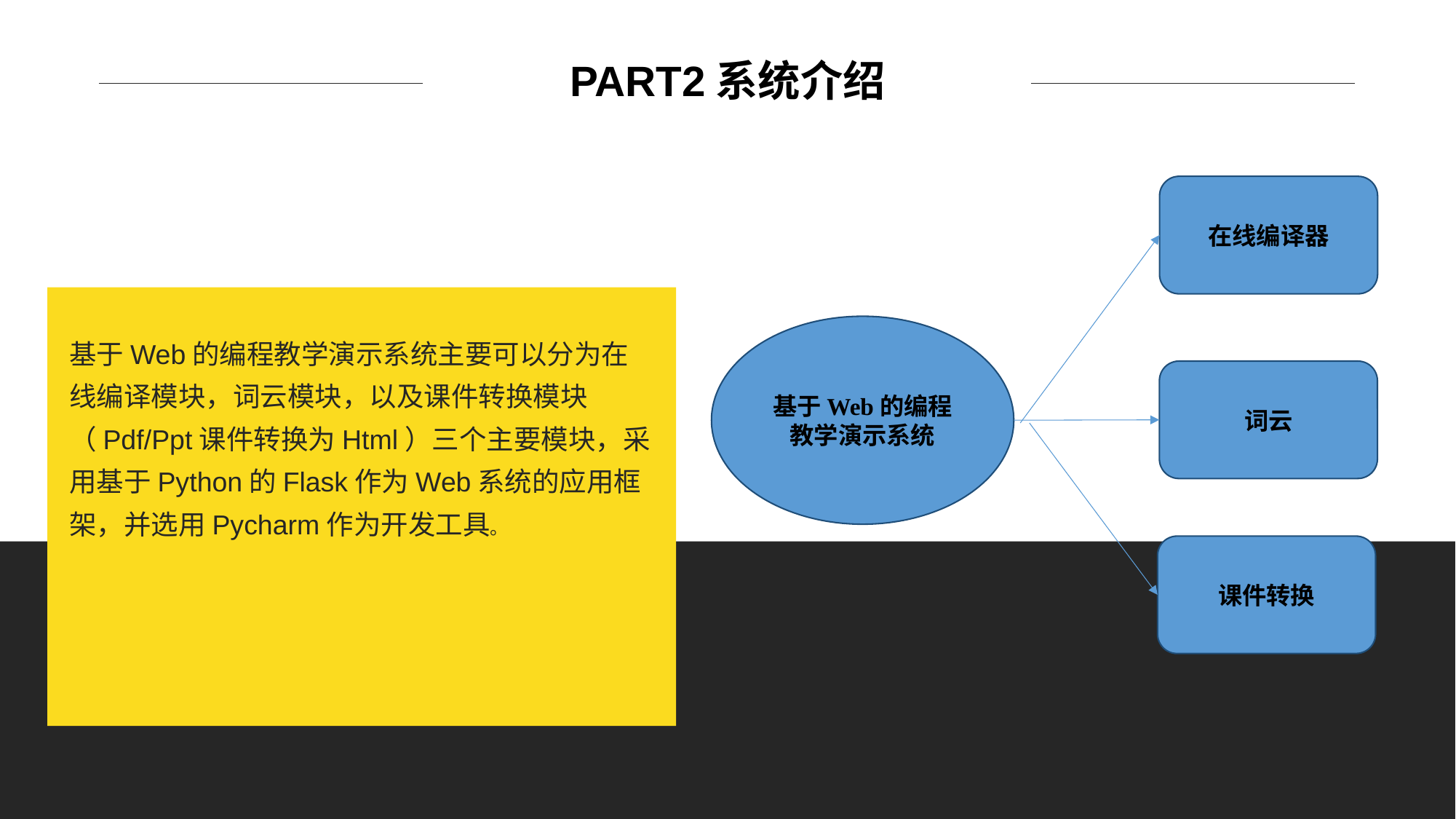

PART2系统介绍

在线编译器
基于Web的编程教学演示系统
词云
课件转换

基于Web的编程教学演示系统主要可以分为在线编译模块，词云模块，以及课件转换模块（Pdf/Ppt课件转换为Html）三个主要模块，采用基于Python的Flask作为Web系统的应用框架，并选用Pycharm作为开发工具。